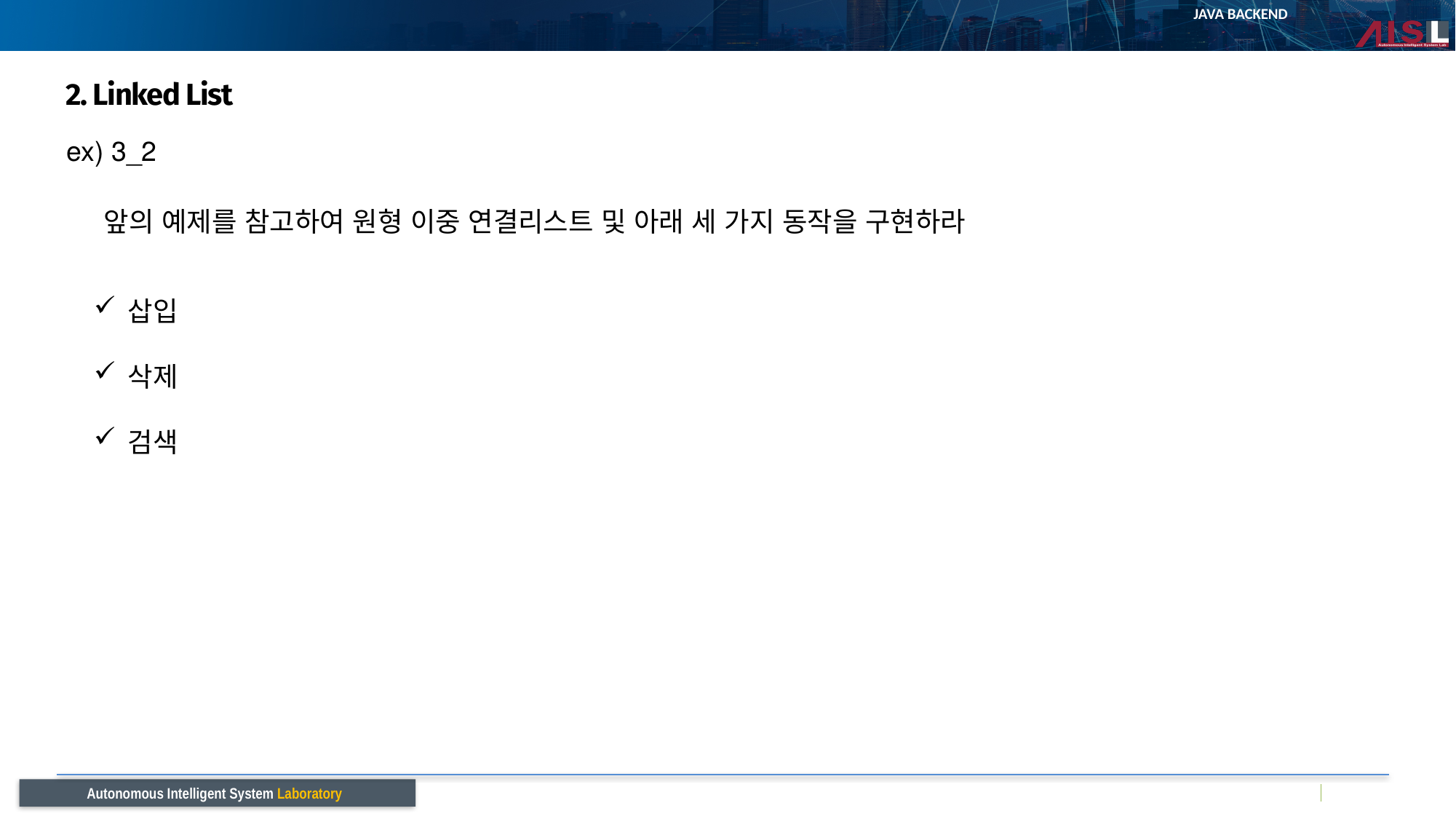

# 2. Linked List
ex) 3_2
앞의 예제를 참고하여 원형 이중 연결리스트 및 아래 세 가지 동작을 구현하라
삽입

삭제

검색